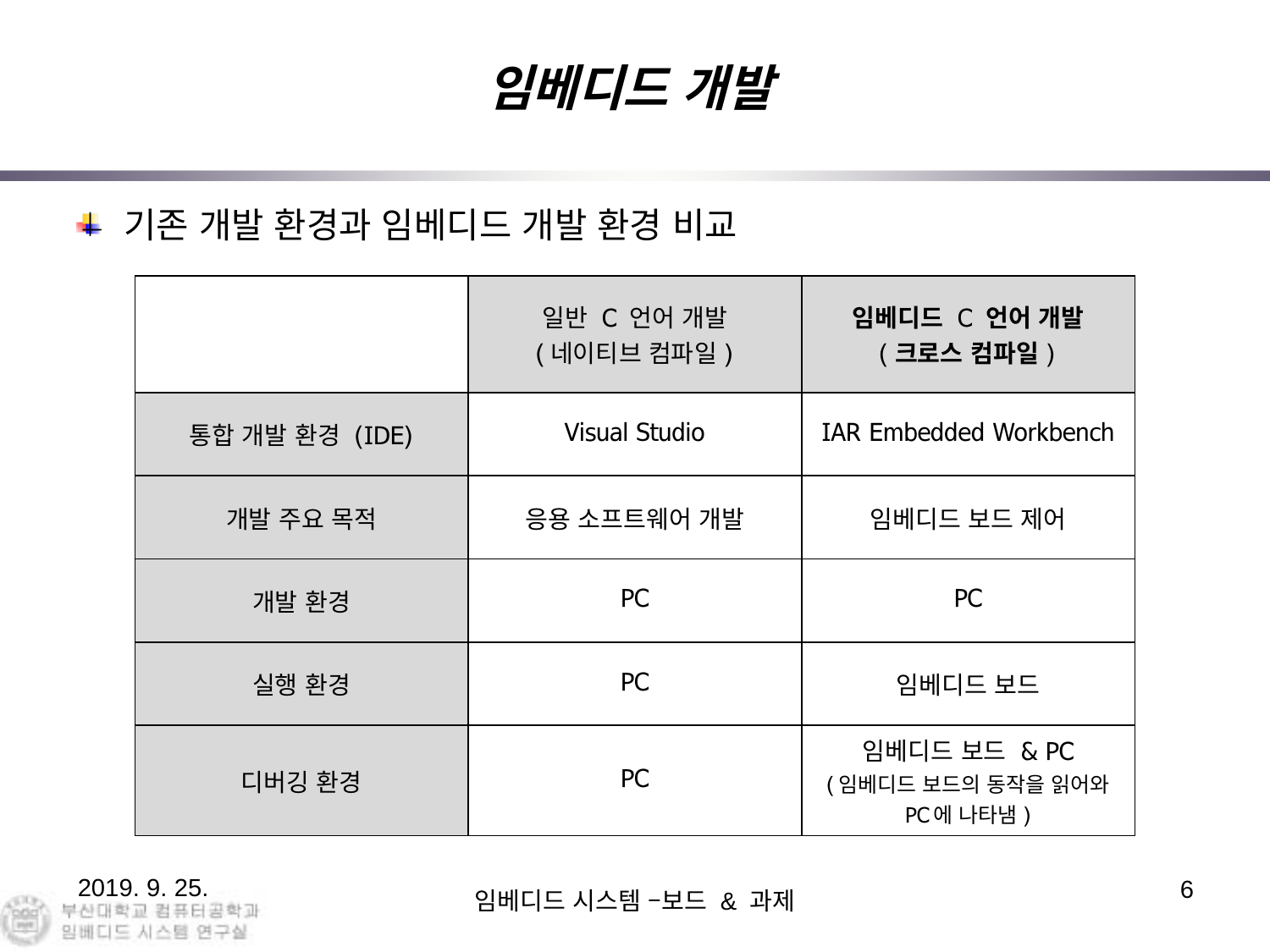

# 임베디드 개발
기존 개발 환경과 임베디드 개발 환경 비교
|  | 일반 C 언어 개발 (네이티브 컴파일) | 임베디드 C 언어 개발 (크로스 컴파일) |
| --- | --- | --- |
| 통합 개발 환경 (IDE) | Visual Studio | IAR Embedded Workbench |
| 개발 주요 목적 | 응용 소프트웨어 개발 | 임베디드 보드 제어 |
| 개발 환경 | PC | PC |
| 실행 환경 | PC | 임베디드 보드 |
| 디버깅 환경 | PC | 임베디드 보드 & PC (임베디드 보드의 동작을 읽어와 PC에 나타냄) |
2019. 9. 25.
임베디드 시스템 –보드 & 과제
6